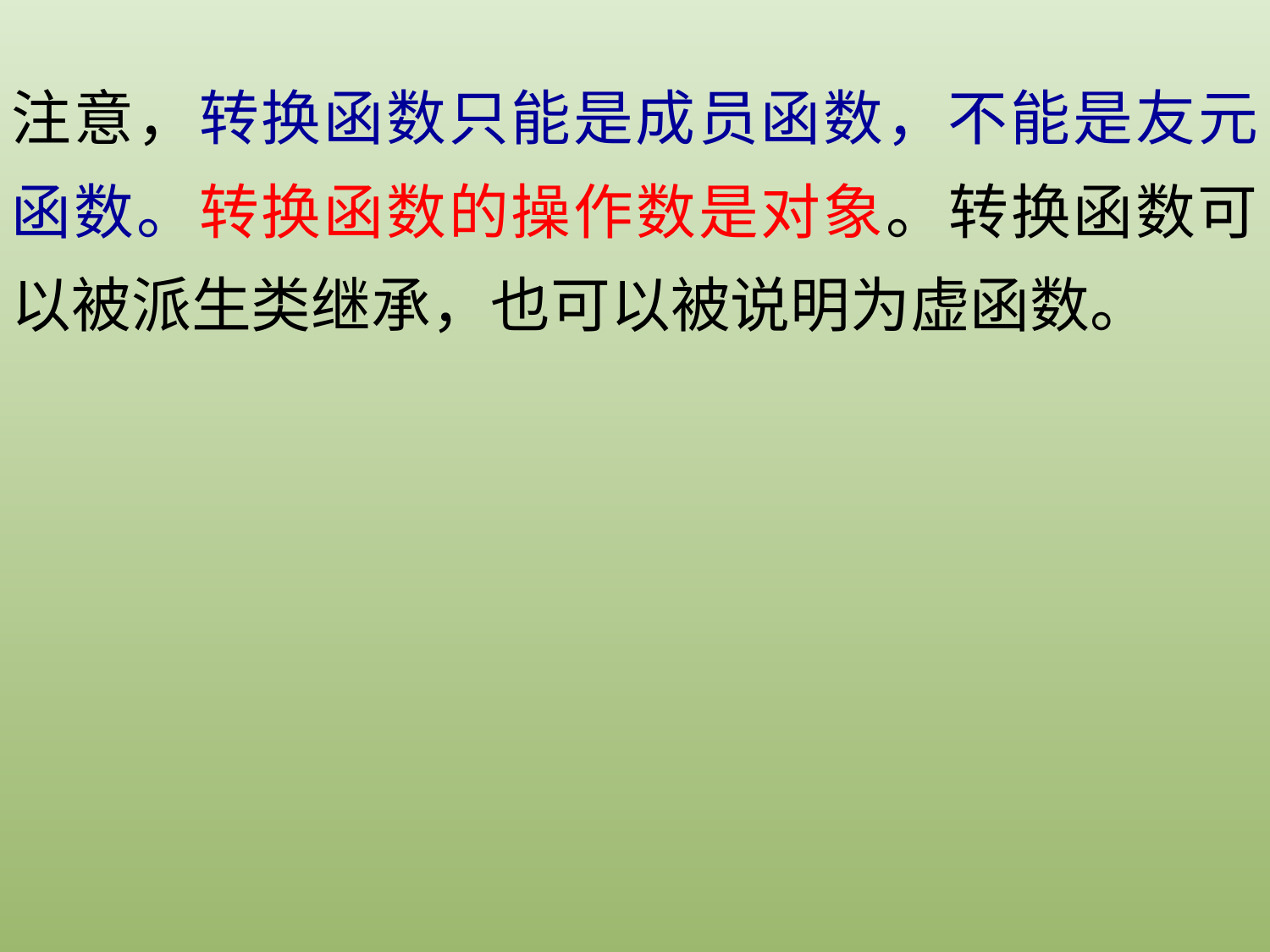

注意，转换函数只能是成员函数，不能是友元函数。转换函数的操作数是对象。转换函数可以被派生类继承，也可以被说明为虚函数。
872